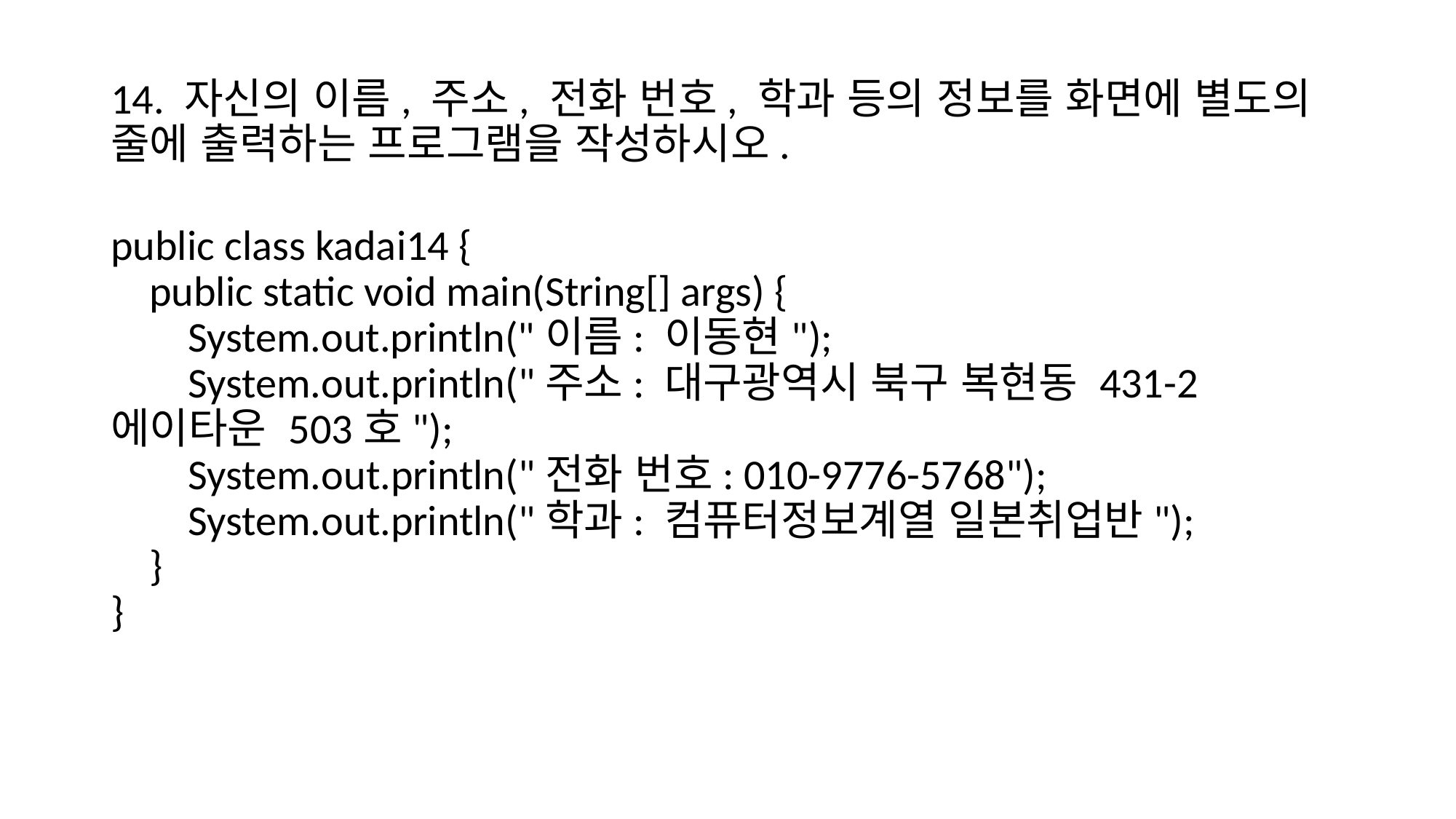

# 14. 자신의 이름, 주소, 전화 번호, 학과 등의 정보를 화면에 별도의 줄에 출력하는 프로그램을 작성하시오.
public class kadai14 {
    public static void main(String[] args) {
        System.out.println("이름: 이동현");
        System.out.println("주소: 대구광역시 북구 복현동 431-2 에이타운 503호");
        System.out.println("전화 번호: 010-9776-5768");
        System.out.println("학과: 컴퓨터정보계열 일본취업반");
    }
}